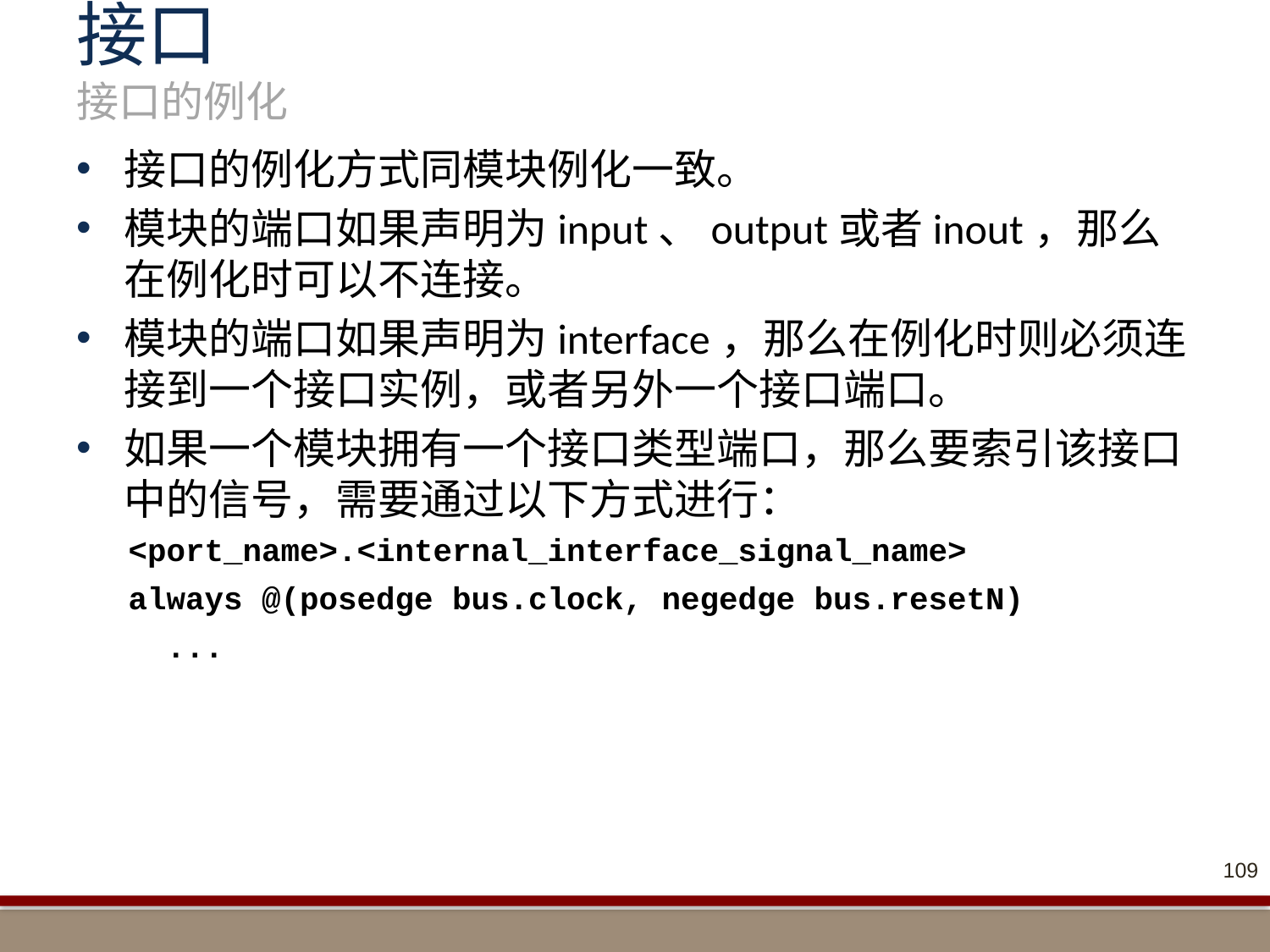

# 接口 接口的例化
接口的例化方式同模块例化一致。
模块的端口如果声明为input、output或者inout，那么在例化时可以不连接。
模块的端口如果声明为interface，那么在例化时则必须连接到一个接口实例，或者另外一个接口端口。
如果一个模块拥有一个接口类型端口，那么要索引该接口中的信号，需要通过以下方式进行：
<port_name>.<internal_interface_signal_name>
always @(posedge bus.clock, negedge bus.resetN)
  ...
109